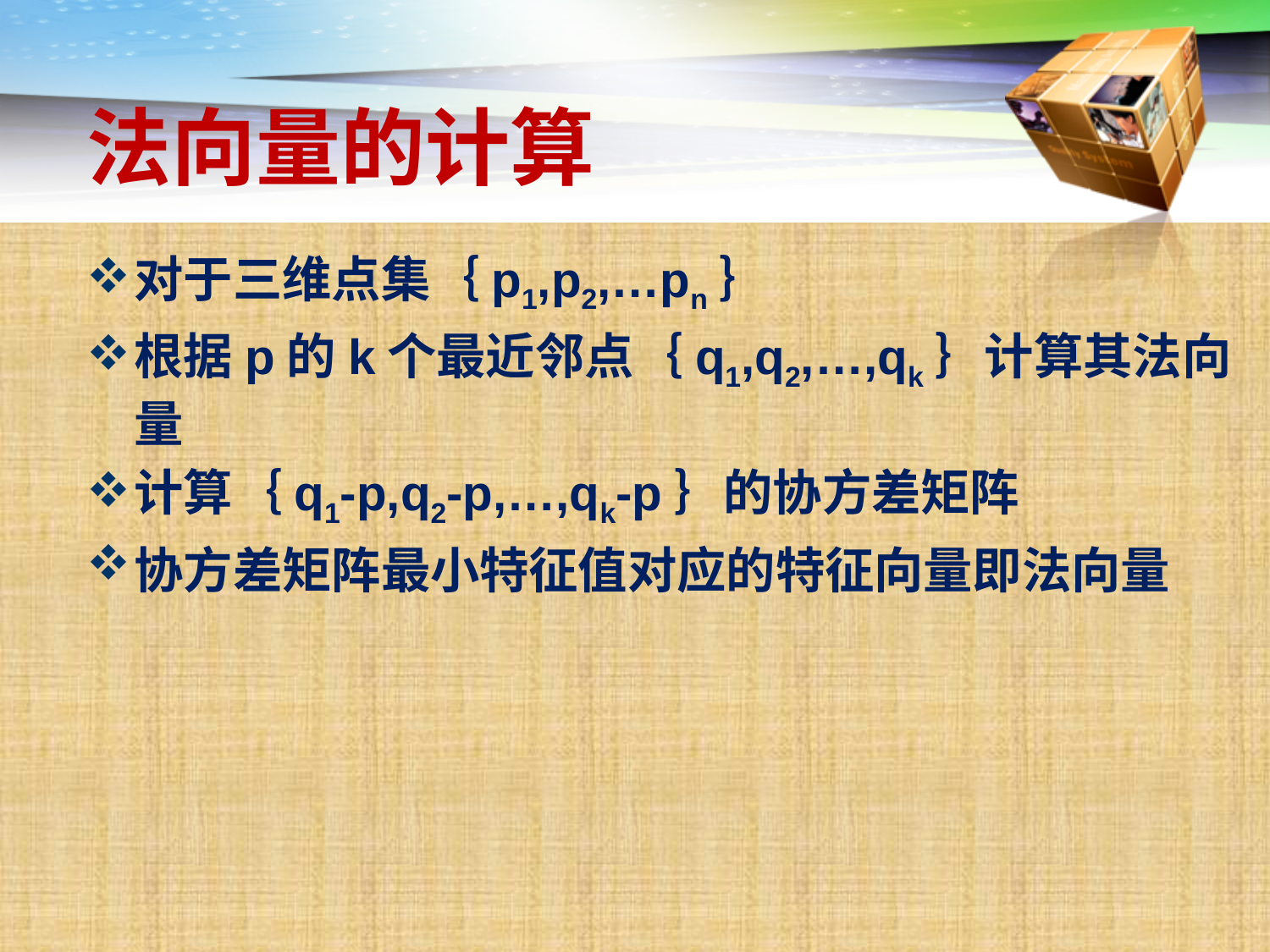

# 法向量的计算
对于三维点集｛p1,p2,…pn｝
根据p的k个最近邻点｛q1,q2,…,qk｝计算其法向量
计算｛q1-p,q2-p,…,qk-p｝的协方差矩阵
协方差矩阵最小特征值对应的特征向量即法向量